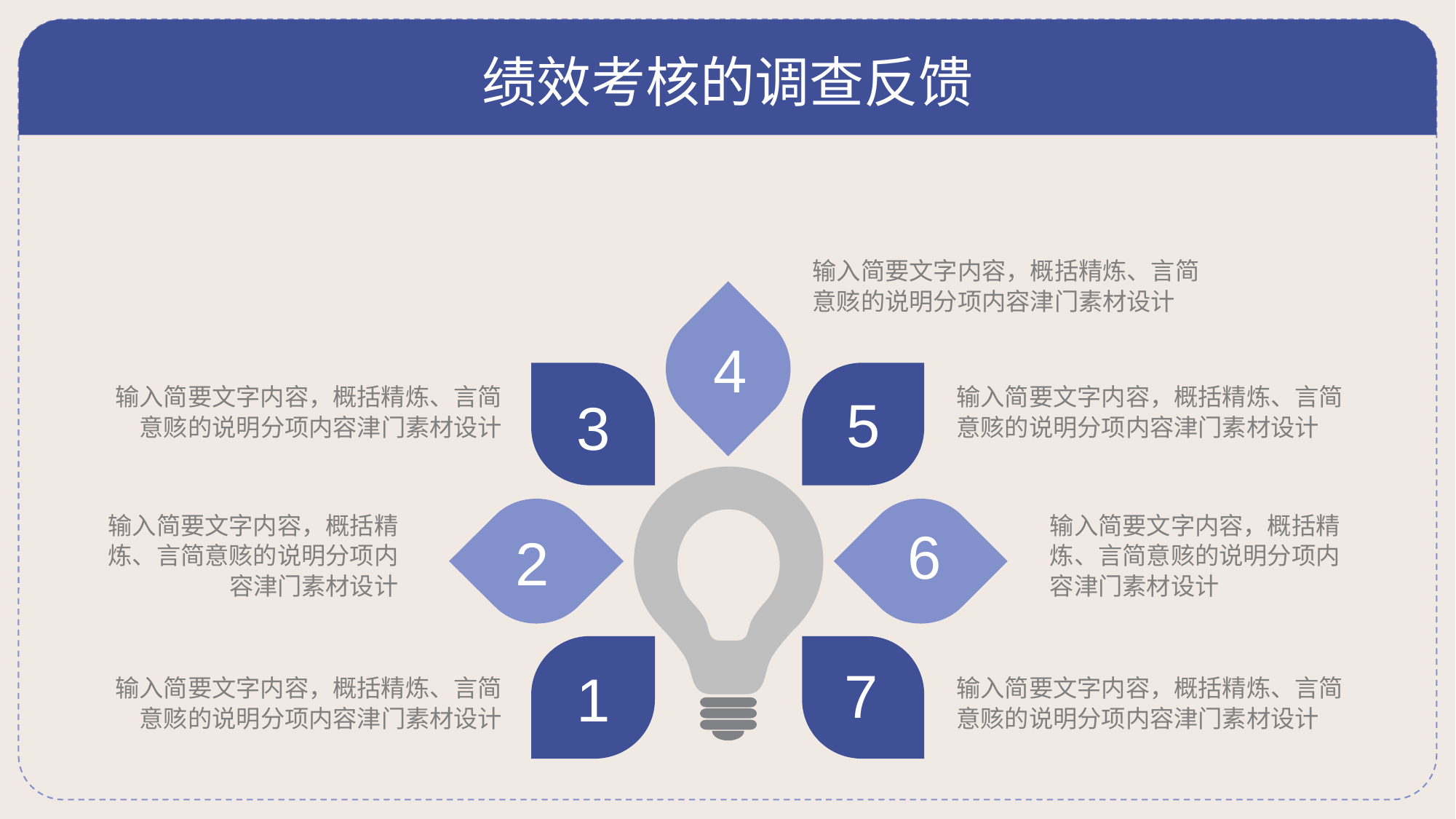

# 绩效考核的调查反馈
输入简要文字内容，概括精炼、言简意赅的说明分项内容津门素材设计

4

3
输入简要文字内容，概括精炼、言简意赅的说明分项内容津门素材设计
输入简要文字内容，概括精炼、言简意赅的说明分项内容津门素材设计
5

6
输入简要文字内容，概括精炼、言简意赅的说明分项内容津门素材设计
输入简要文字内容，概括精炼、言简意赅的说明分项内容津门素材设计
2

7
1
输入简要文字内容，概括精炼、言简意赅的说明分项内容津门素材设计
输入简要文字内容，概括精炼、言简意赅的说明分项内容津门素材设计